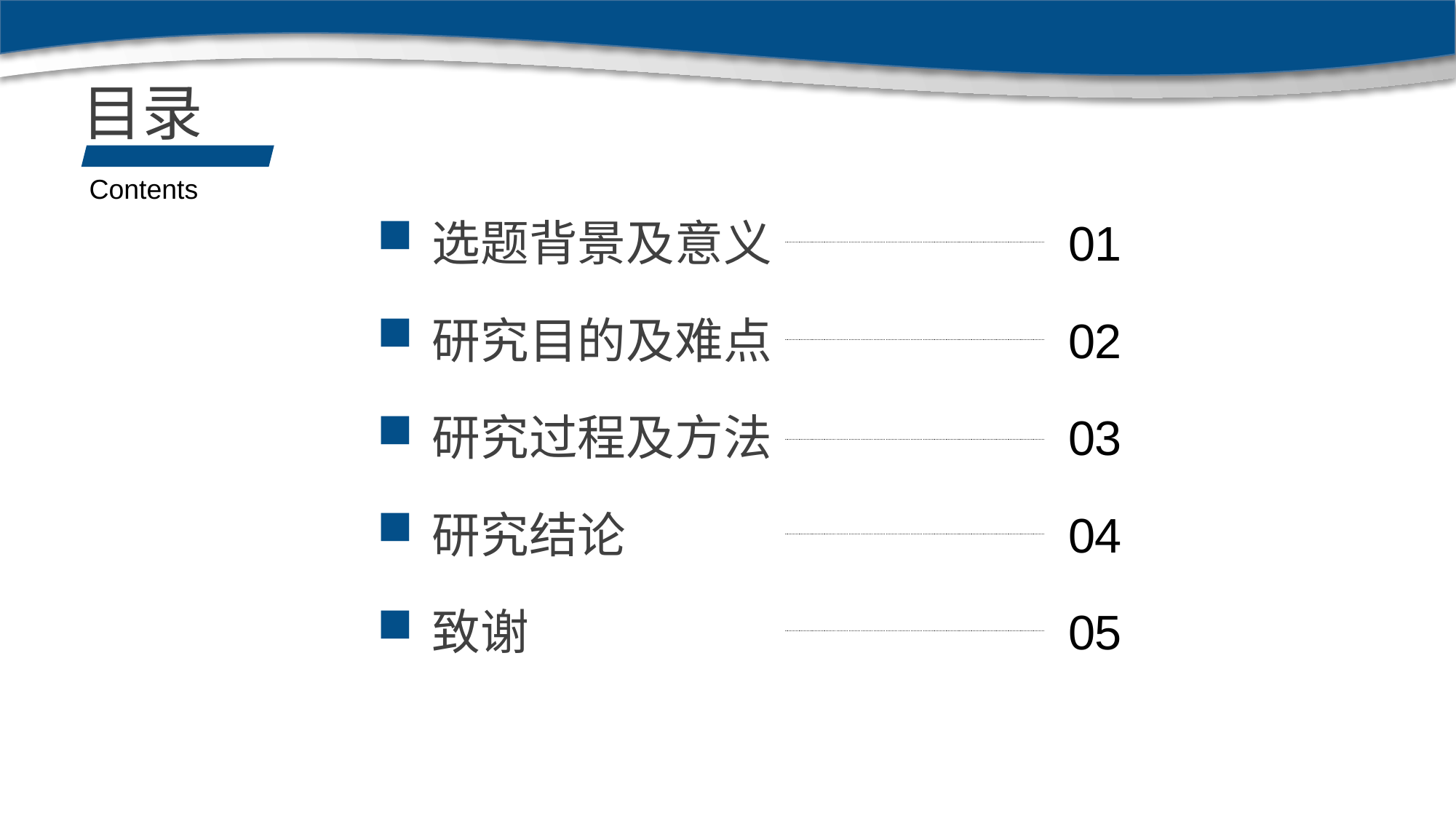

目录

Contents
选题背景及意义
01
研究目的及难点
02
研究过程及方法
03
研究结论
04
致谢
05